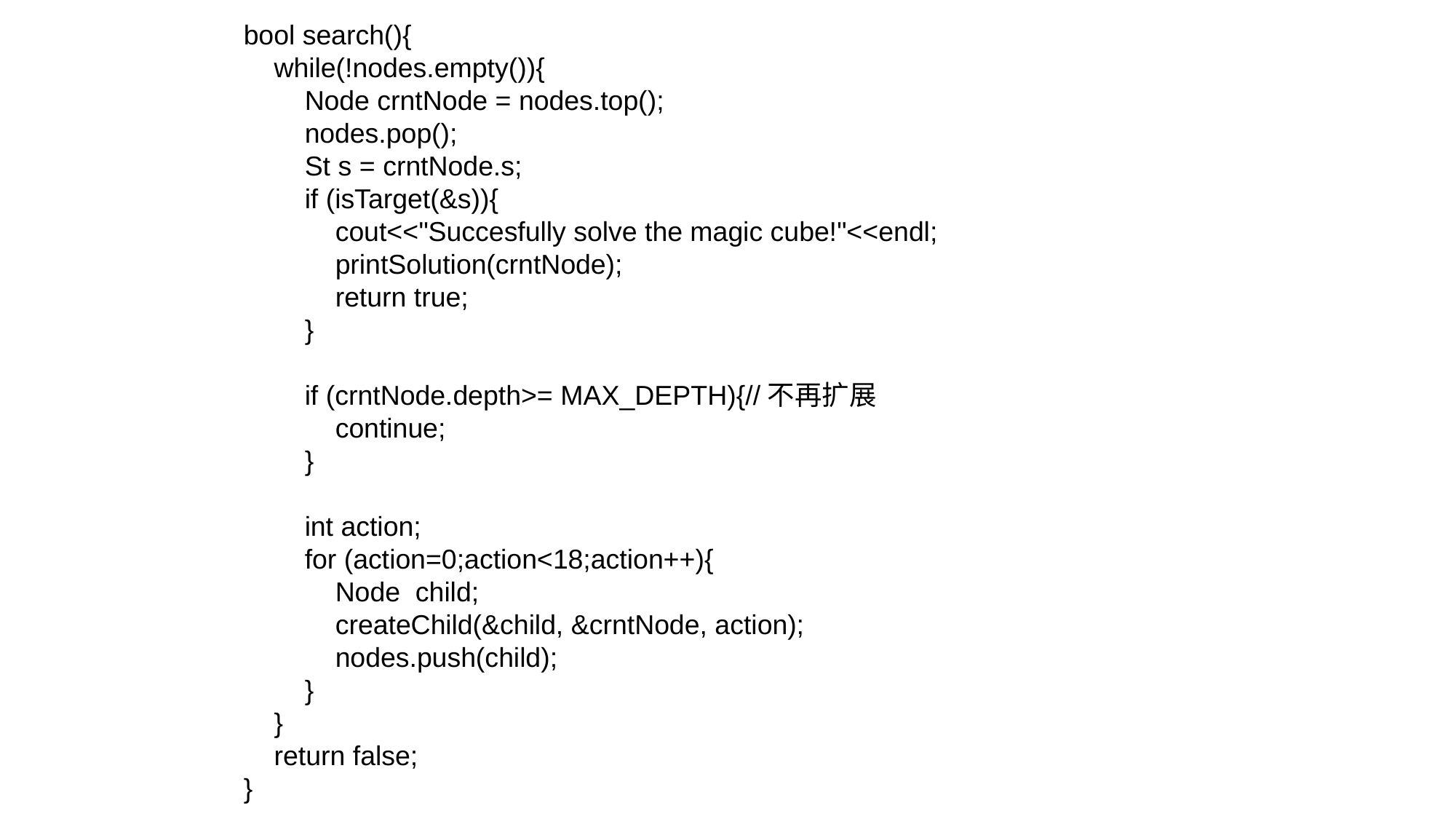

bool search(){
    while(!nodes.empty()){
        Node crntNode = nodes.top();
        nodes.pop();
        St s = crntNode.s;
        if (isTarget(&s)){
            cout<<"Succesfully solve the magic cube!"<<endl;
            printSolution(crntNode);
            return true;
        }

        if (crntNode.depth>= MAX_DEPTH){//不再扩展
            continue;
        }

        int action;
        for (action=0;action<18;action++){
            Node  child;
            createChild(&child, &crntNode, action);
            nodes.push(child);
        }
    }
    return false;
}